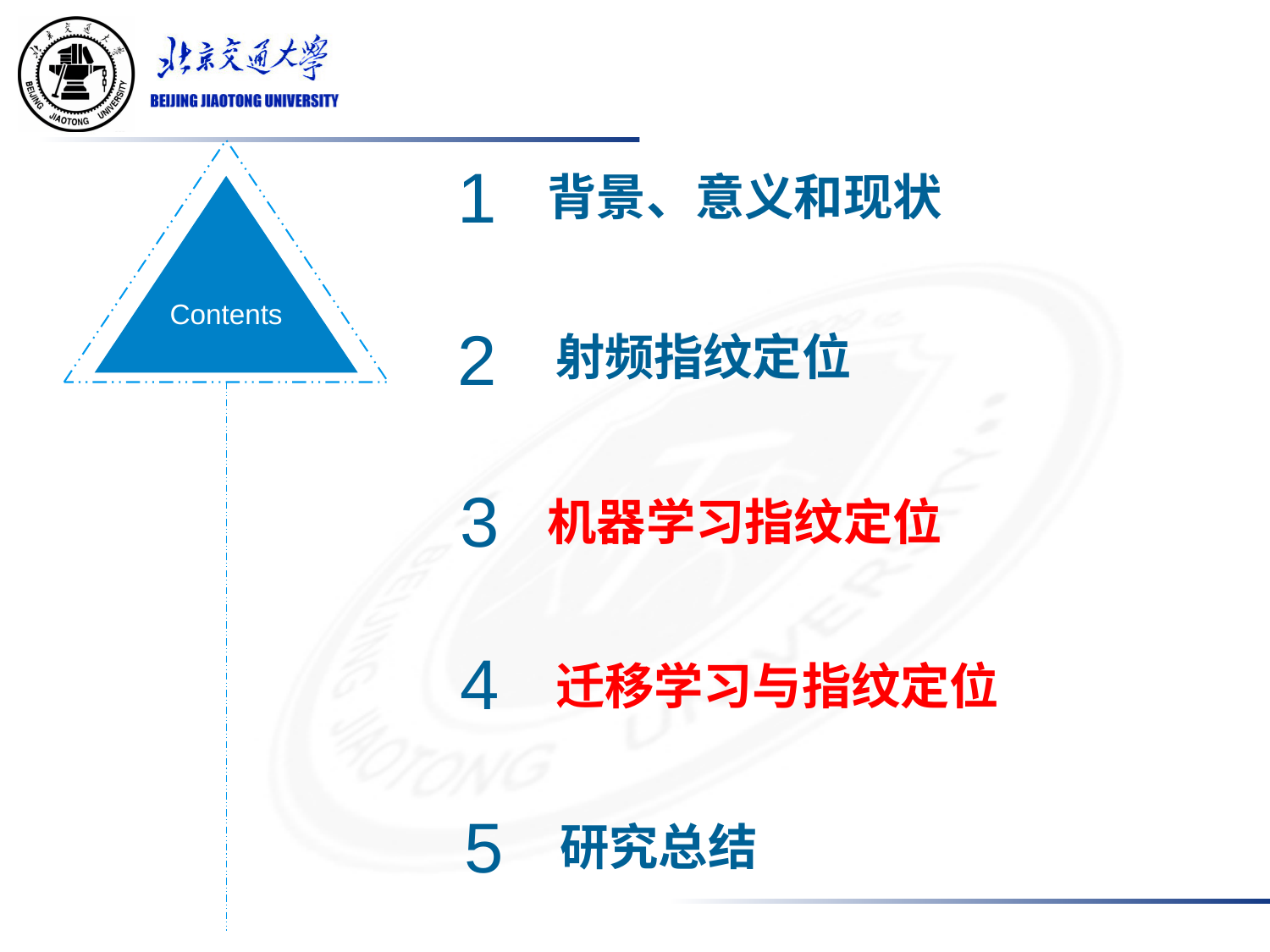

1
背景、意义和现状
Contents
2
射频指纹定位
3
机器学习指纹定位
4
迁移学习与指纹定位
5
研究总结